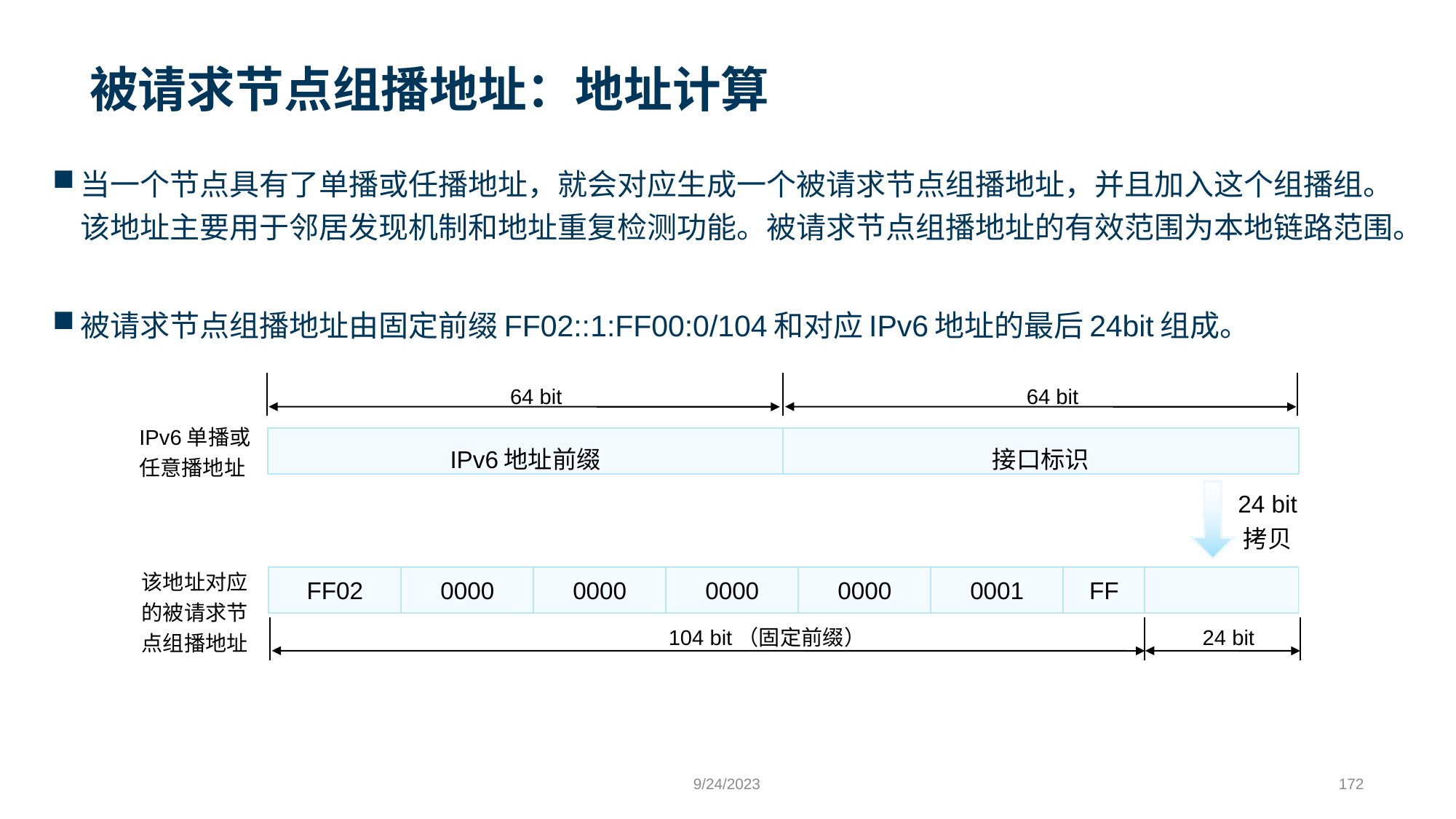

# 被请求节点组播地址：地址计算
当一个节点具有了单播或任播地址，就会对应生成一个被请求节点组播地址，并且加入这个组播组。该地址主要用于邻居发现机制和地址重复检测功能。被请求节点组播地址的有效范围为本地链路范围。
被请求节点组播地址由固定前缀FF02::1:FF00:0/104和对应IPv6地址的最后24bit组成。
64 bit
64 bit
IPv6单播或
任意播地址
| IPv6地址前缀 | 接口标识 |
| --- | --- |
24 bit
拷贝

该地址对应
的被请求节
点组播地址
| FF02 | 0000 | 0000 | 0000 | 0000 | 0001 | FF |  |
| --- | --- | --- | --- | --- | --- | --- | --- |
24 bit
104 bit（固定前缀）

9/24/2023
172